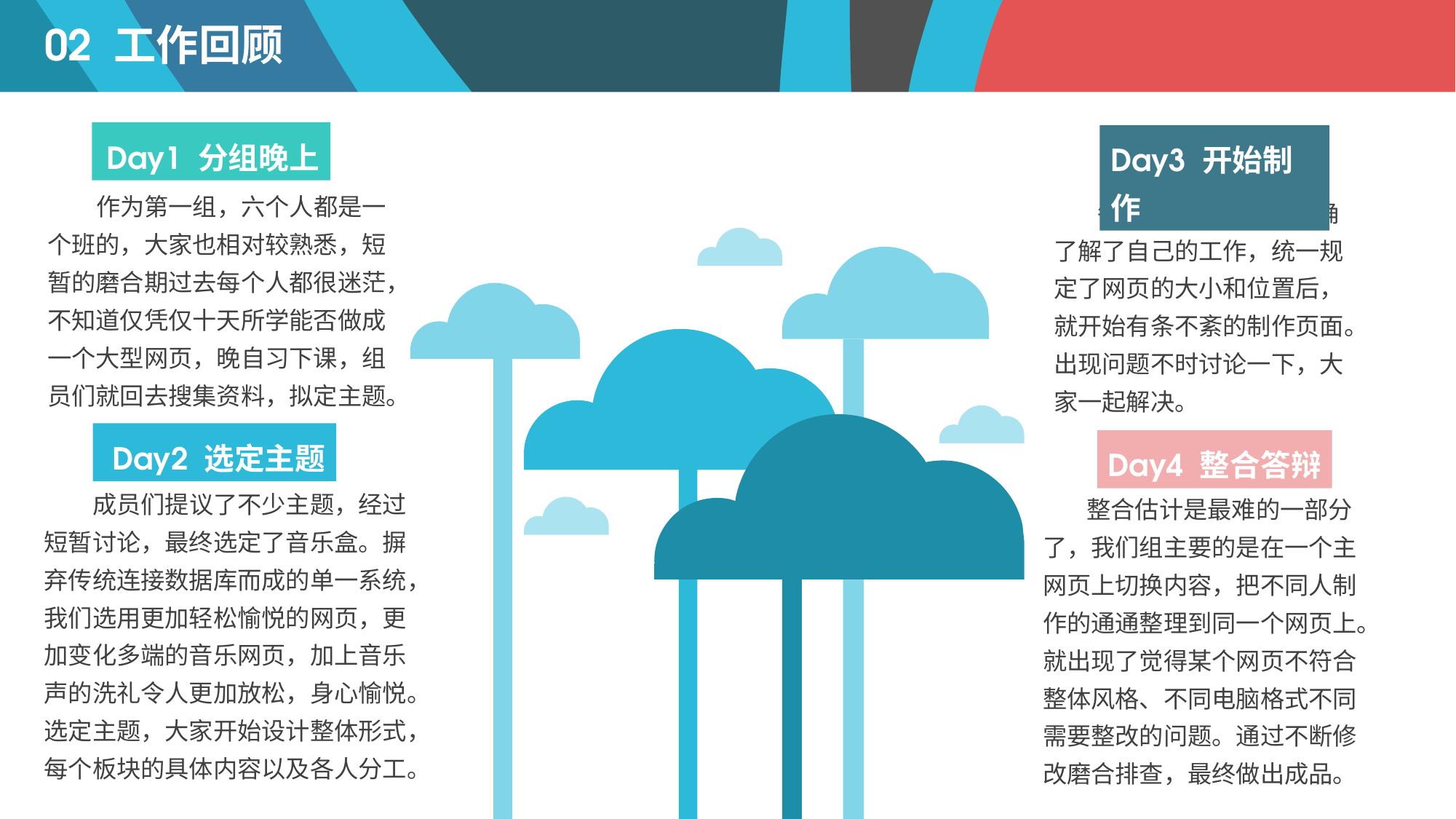

02 工作回顾
Day1 分组晚上
       作为第一组，六个人都是一个班的，大家也相对较熟悉，短暂的磨合期过去每个人都很迷茫，不知道仅凭仅十天所学能否做成一个大型网页，晚自习下课，组员们就回去搜集资料，拟定主题。
 Day2 选定主题
      成员们提议了不少主题，经过短暂讨论，最终选定了音乐盒。摒弃传统连接数据库而成的单一系统，我们选用更加轻松愉悦的网页，更加变化多端的音乐网页，加上音乐声的洗礼令人更加放松，身心愉悦。选定主题，大家开始设计整体形式，每个板块的具体内容以及各人分工。
Day3 开始制作
       每个人从组长那里明确了解了自己的工作，统一规定了网页的大小和位置后，就开始有条不紊的制作页面。出现问题不时讨论一下，大家一起解决。

Day4 整合答辩
       整合估计是最难的一部分了，我们组主要的是在一个主网页上切换内容，把不同人制作的通通整理到同一个网页上。就出现了觉得某个网页不符合整体风格、不同电脑格式不同需要整改的问题。通过不断修改磨合排查，最终做出成品。